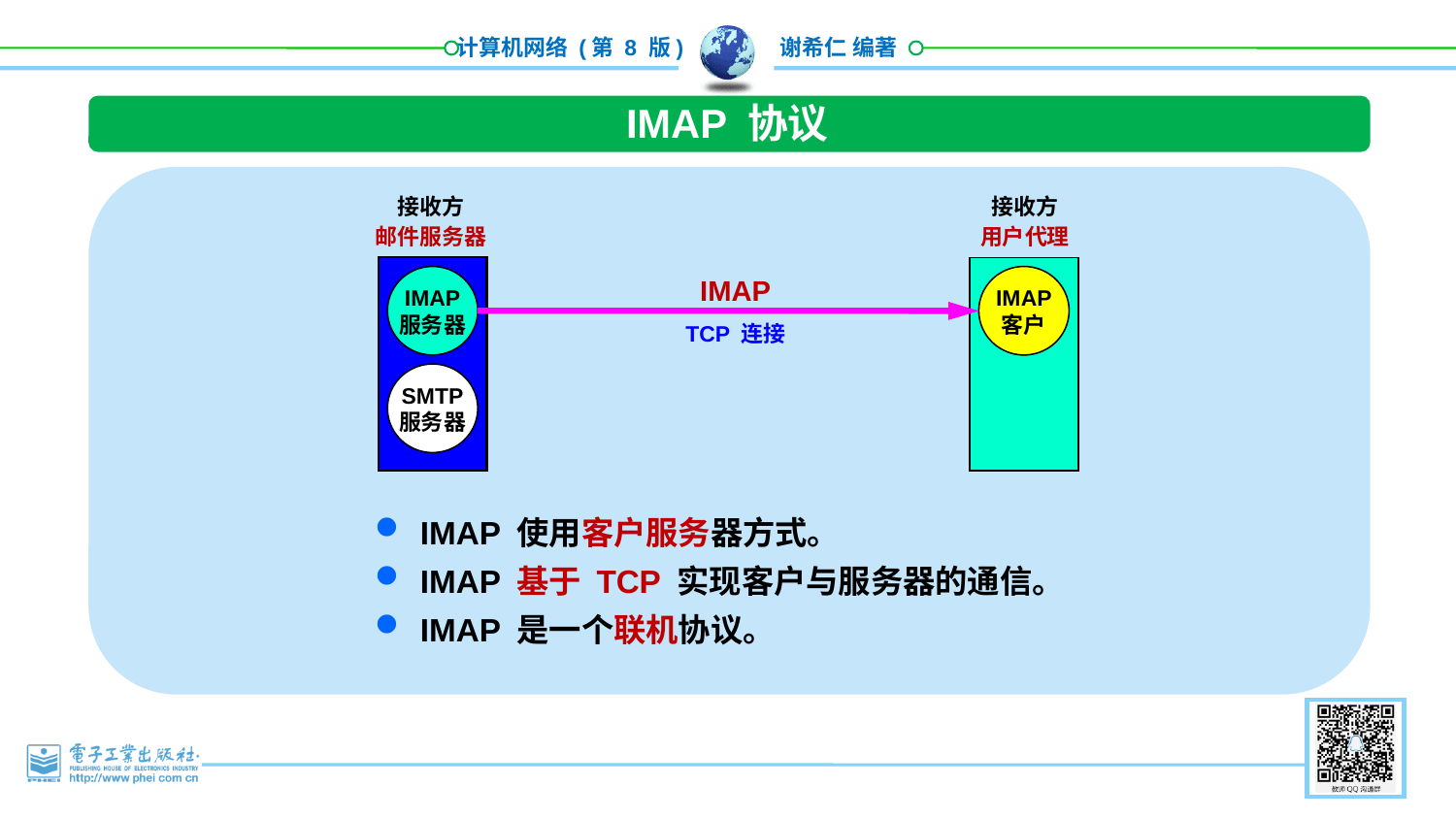

IMAP 协议

接收方
邮件服务器
接收方
用户代理

IMAP
服务器
IMAP
客户
IMAP
TCP 连接

SMTP
服务器
IMAP 使用客户服务器方式。
IMAP 基于 TCP 实现客户与服务器的通信。
IMAP 是一个联机协议。